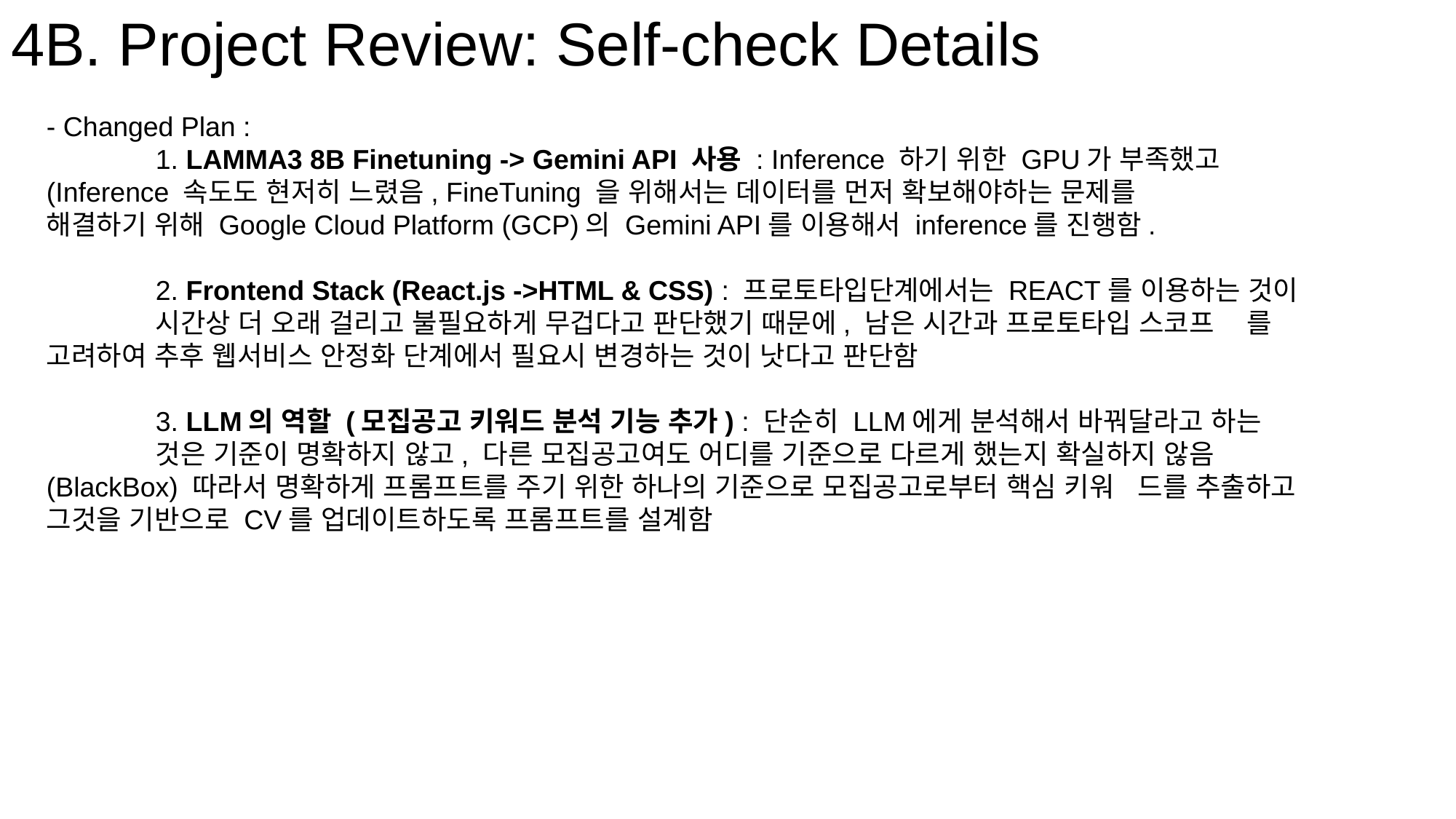

4B. Project Review: Self-check Details
- Changed Plan :
	1. LAMMA3 8B Finetuning -> Gemini API 사용 : Inference 하기 위한 GPU가 부족했고 	(Inference 속도도 현저히 느렸음, FineTuning 을 위해서는 데이터를 먼저 확보해야하는 문제를 	해결하기 위해 Google Cloud Platform (GCP)의 Gemini API를 이용해서 inference를 진행함.

	2. Frontend Stack (React.js ->HTML & CSS) : 프로토타입단계에서는 REACT를 이용하는 것이 	시간상 더 오래 걸리고 불필요하게 무겁다고 판단했기 때문에, 남은 시간과 프로토타입 스코프	를 고려하여 추후 웹서비스 안정화 단계에서 필요시 변경하는 것이 낫다고 판단함

	3. LLM의 역할 (모집공고 키워드 분석 기능 추가) : 단순히 LLM에게 분석해서 바꿔달라고 하는 	것은 기준이 명확하지 않고, 다른 모집공고여도 어디를 기준으로 다르게 했는지 확실하지 않음 	(BlackBox) 따라서 명확하게 프롬프트를 주기 위한 하나의 기준으로 모집공고로부터 핵심 키워	드를 추출하고 그것을 기반으로 CV를 업데이트하도록 프롬프트를 설계함